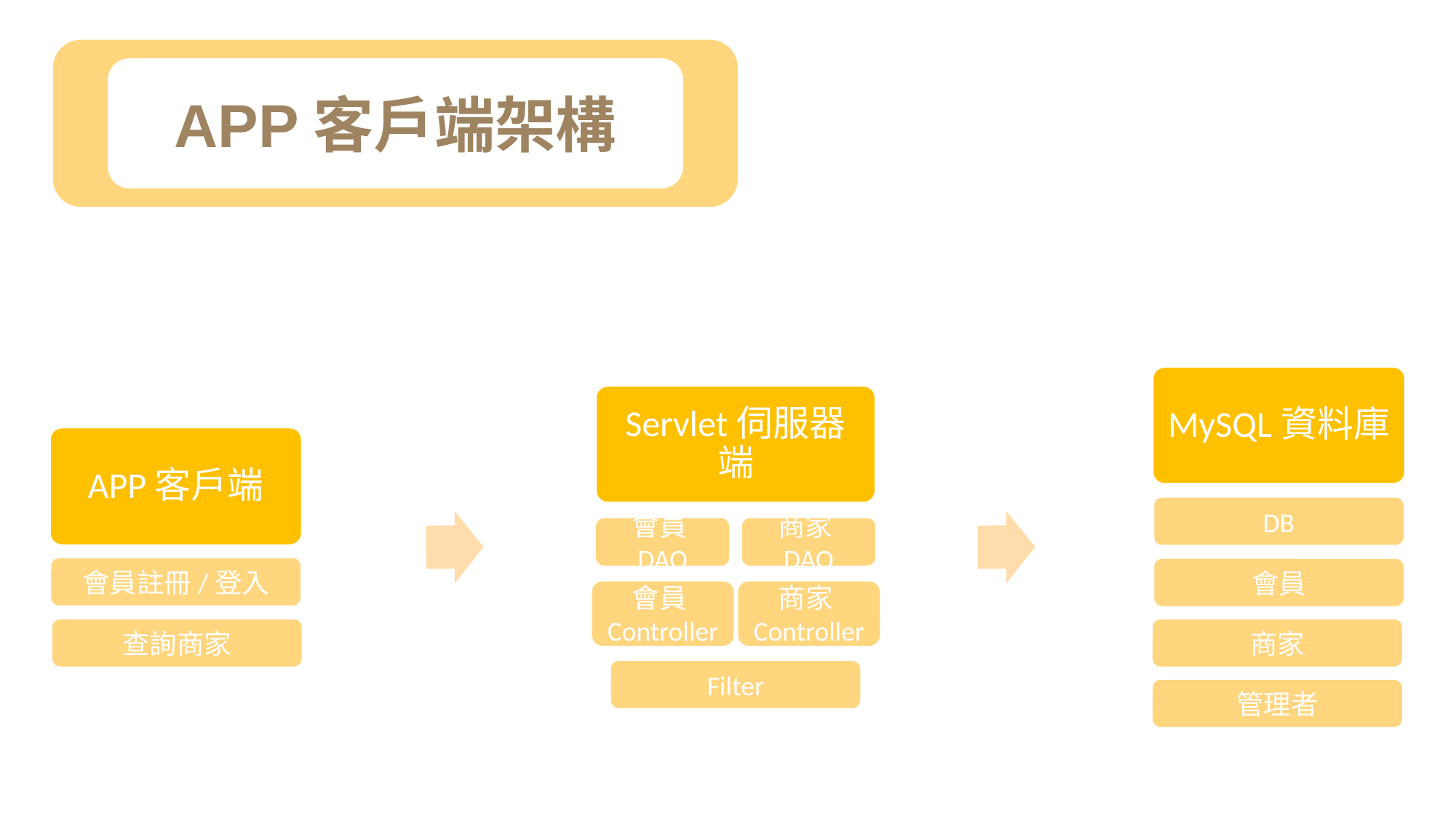

APP客戶端架構
MySQL資料庫
DB
會員
商家
管理者
Servlet伺服器端
會員DAO
商家DAO
會員Controller
商家Controller
Filter
APP客戶端
會員註冊/登入
查詢商家